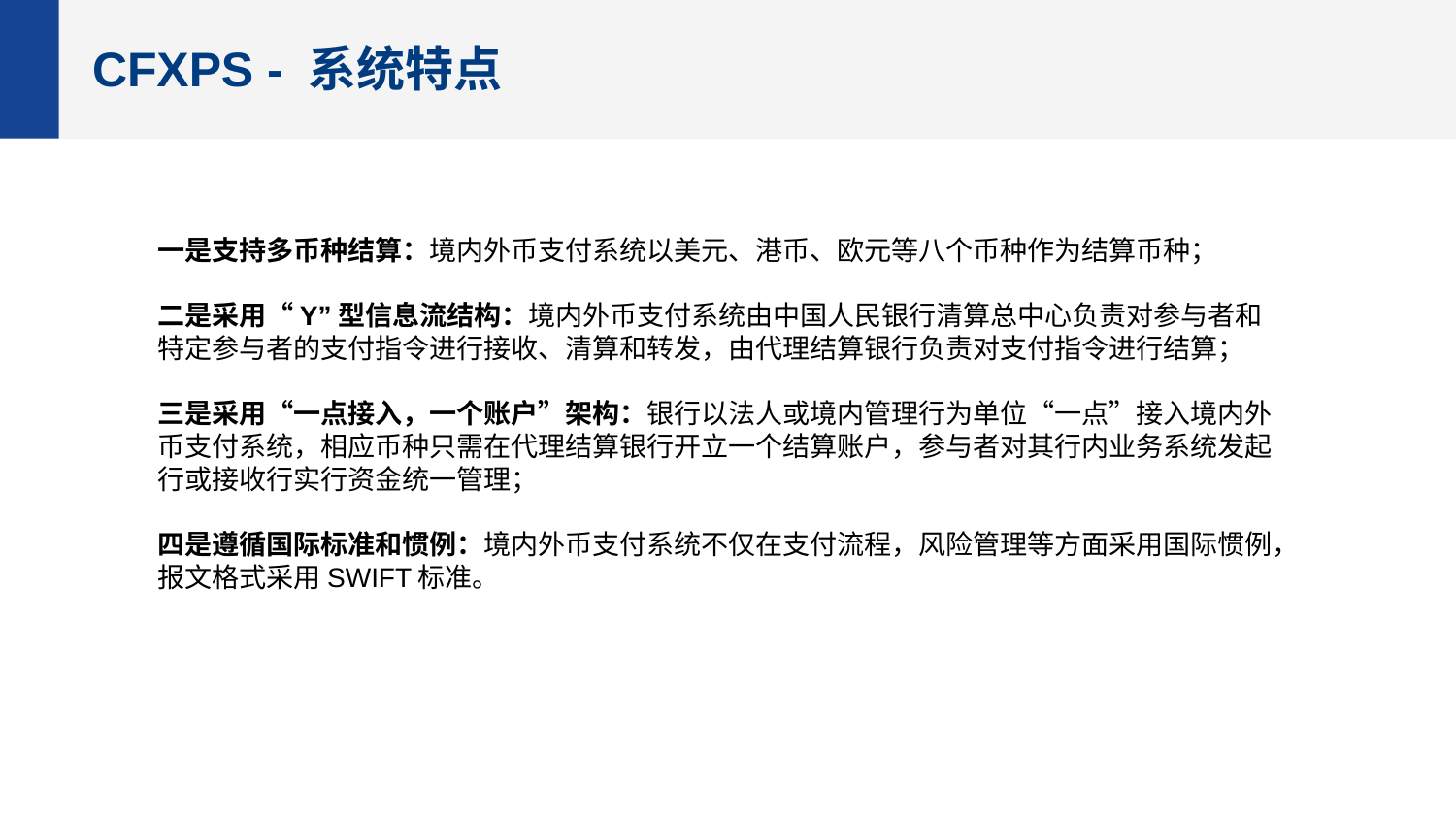

CFXPS - 系统特点
一是支持多币种结算：境内外币支付系统以美元、港币、欧元等八个币种作为结算币种；

二是采用“Y”型信息流结构：境内外币支付系统由中国人民银行清算总中心负责对参与者和特定参与者的支付指令进行接收、清算和转发，由代理结算银行负责对支付指令进行结算；

三是采用“一点接入，一个账户”架构：银行以法人或境内管理行为单位“一点”接入境内外币支付系统，相应币种只需在代理结算银行开立一个结算账户，参与者对其行内业务系统发起行或接收行实行资金统一管理；

四是遵循国际标准和惯例：境内外币支付系统不仅在支付流程，风险管理等方面采用国际惯例，报文格式采用SWIFT标准。